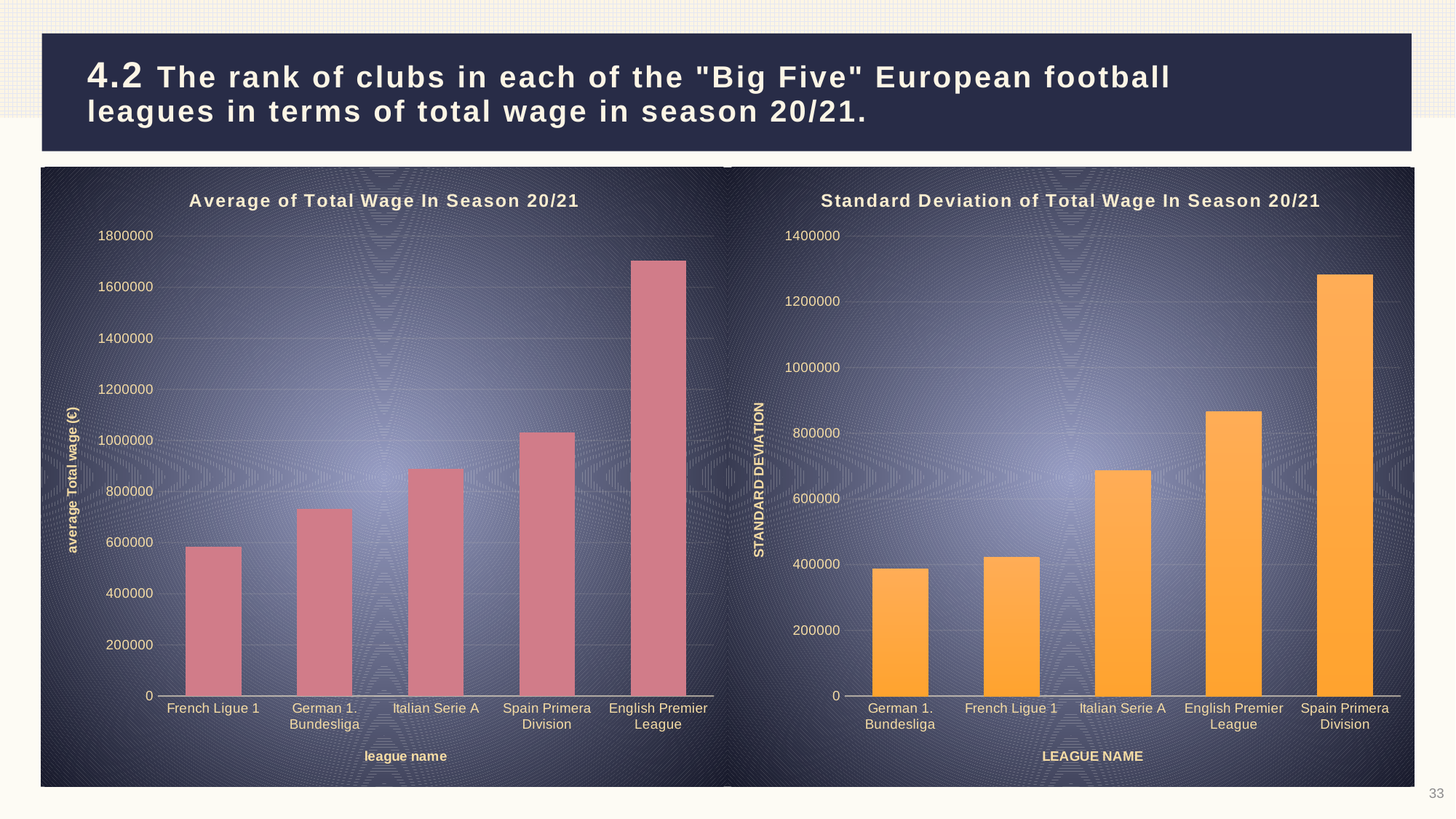

# 4.2 The rank of clubs in each of the "Big Five" European football 	leagues in terms of total wage in season 20/21.

### Chart: Average of Total Wage In Season 20/21

| Category | 汇总 |
|---|---|
| French Ligue 1 | 583367.5 |
| German 1. Bundesliga | 732919.4444 |
| Italian Serie A | 890195.0 |
| Spain Primera Division | 1031532.5 |
| English Premier League | 1705275.0 |

### Chart: Standard Deviation of Total Wage In Season 20/21

| Category | 汇总 |
|---|---|
| German 1. Bundesliga | 385994.656388922 |
| French Ligue 1 | 422336.447419293 |
| Italian Serie A | 686719.205152295 |
| English Premier League | 865735.835503532 |
| Spain Primera Division | 1281631.54185153 |
33